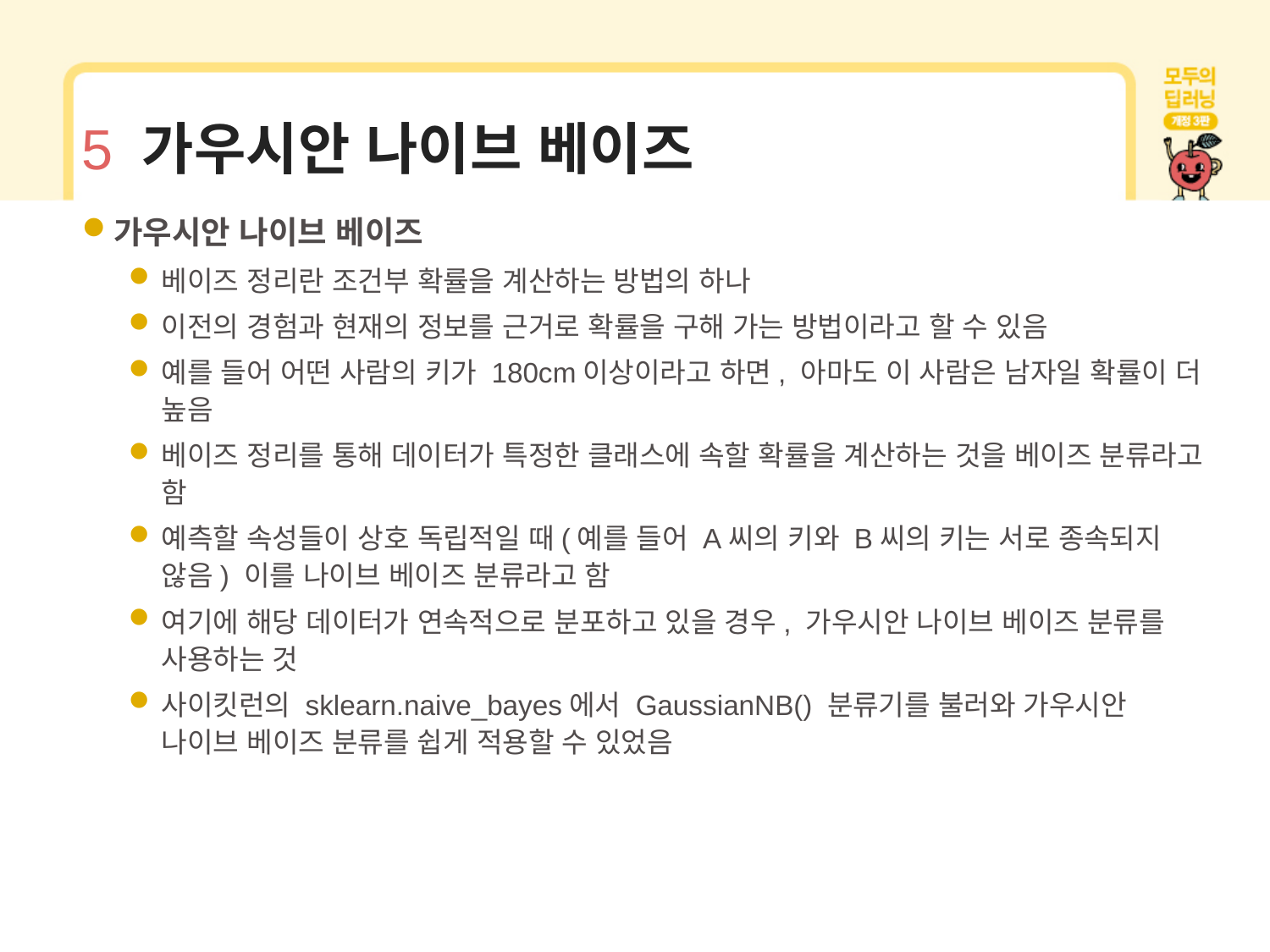

# 5 가우시안 나이브 베이즈
가우시안 나이브 베이즈
베이즈 정리란 조건부 확률을 계산하는 방법의 하나
이전의 경험과 현재의 정보를 근거로 확률을 구해 가는 방법이라고 할 수 있음
예를 들어 어떤 사람의 키가 180cm이상이라고 하면, 아마도 이 사람은 남자일 확률이 더 높음
베이즈 정리를 통해 데이터가 특정한 클래스에 속할 확률을 계산하는 것을 베이즈 분류라고 함
예측할 속성들이 상호 독립적일 때(예를 들어 A씨의 키와 B씨의 키는 서로 종속되지 않음) 이를 나이브 베이즈 분류라고 함
여기에 해당 데이터가 연속적으로 분포하고 있을 경우, 가우시안 나이브 베이즈 분류를 사용하는 것
사이킷런의 sklearn.naive_bayes에서 GaussianNB() 분류기를 불러와 가우시안 나이브 베이즈 분류를 쉽게 적용할 수 있었음